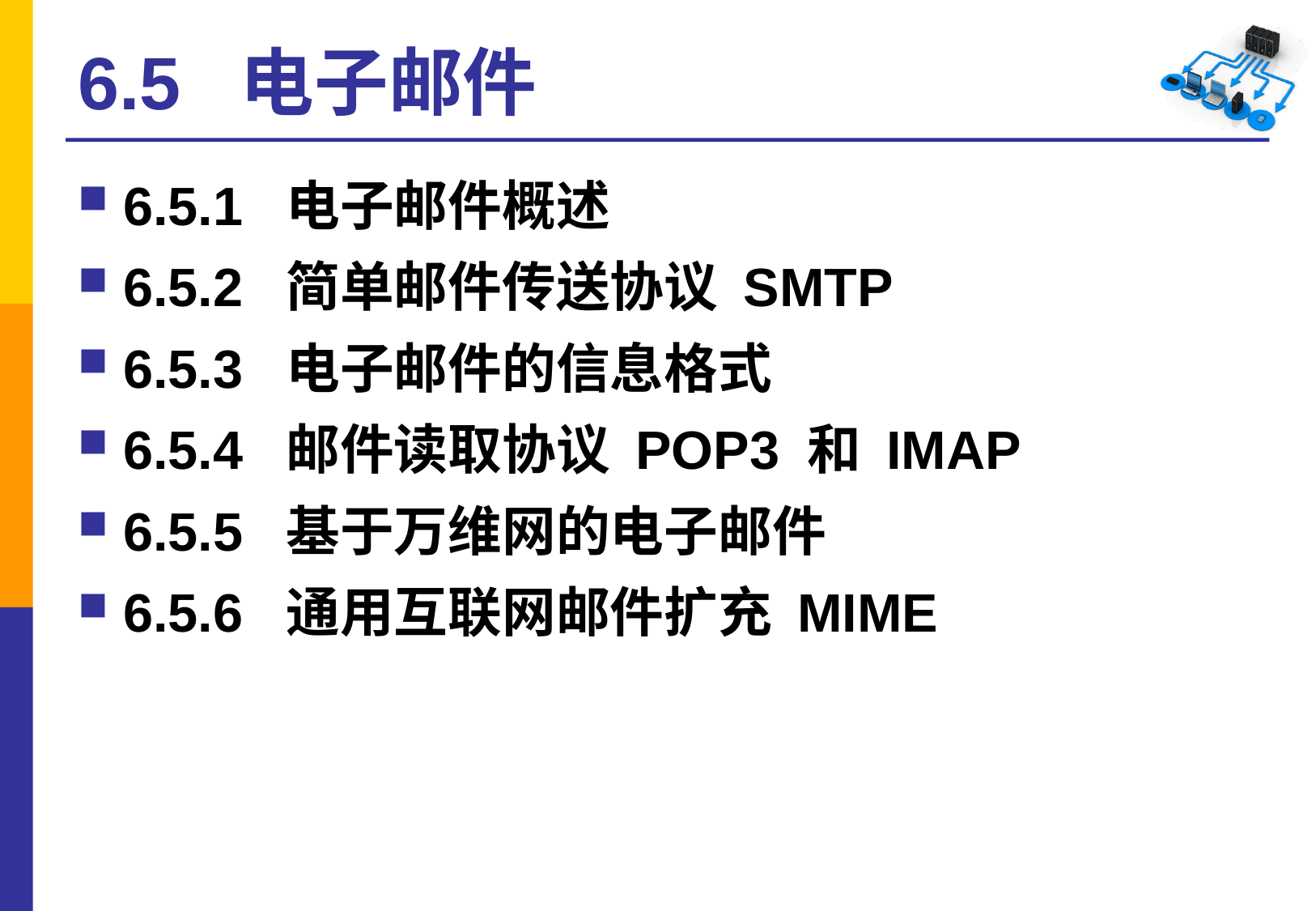

# 6.5  电子邮件
6.5.1  电子邮件概述
6.5.2  简单邮件传送协议 SMTP
6.5.3  电子邮件的信息格式
6.5.4  邮件读取协议 POP3 和 IMAP
6.5.5  基于万维网的电子邮件
6.5.6  通用互联网邮件扩充 MIME